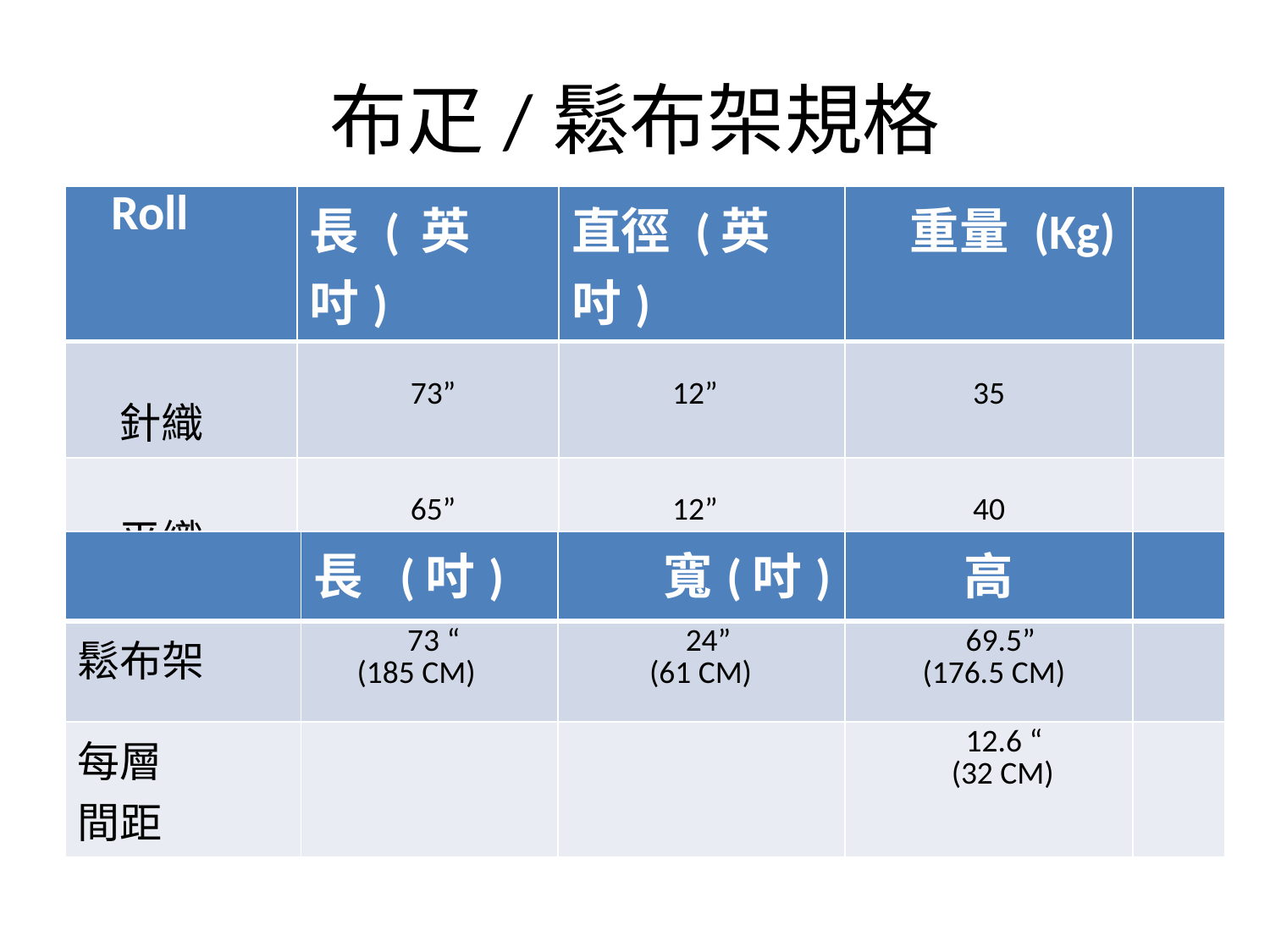

# 布疋/鬆布架規格
| Roll | 長 ( 英吋) | 直徑 (英吋) | 重量 (Kg) |  |
| --- | --- | --- | --- | --- |
| 針織 | 73” | 12” | 35 |  |
| 平織 | 65” | 12” | 40 |  |
|  | 長 (吋) | 寬(吋) | 高 |  |
| --- | --- | --- | --- | --- |
| 鬆布架 | 73 “ (185 CM) | 24” (61 CM) | 69.5” (176.5 CM) |  |
| 每層 間距 |  |  | 12.6 “ (32 CM) |  |